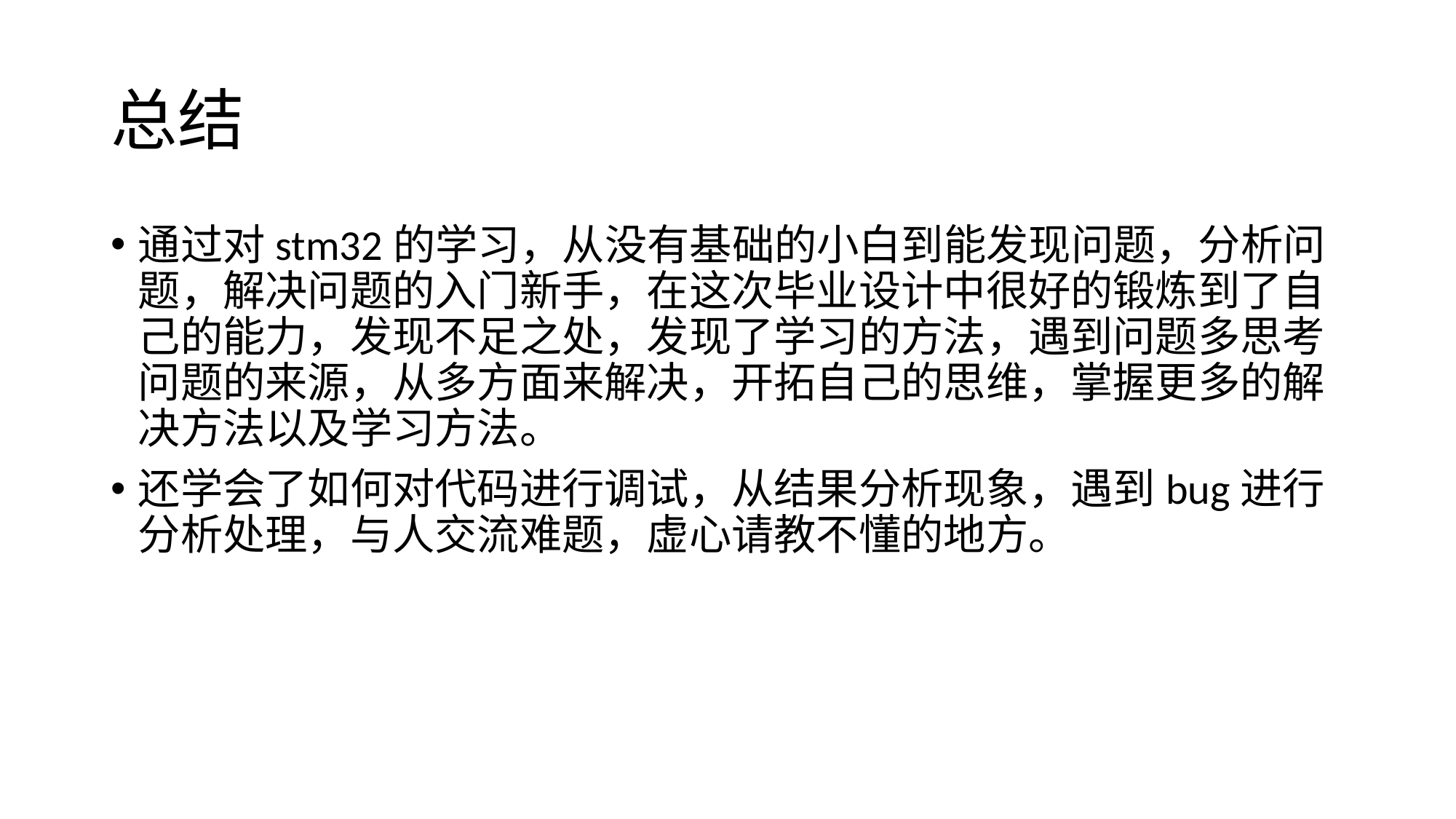

# 总结
通过对stm32的学习，从没有基础的小白到能发现问题，分析问题，解决问题的入门新手，在这次毕业设计中很好的锻炼到了自己的能力，发现不足之处，发现了学习的方法，遇到问题多思考问题的来源，从多方面来解决，开拓自己的思维，掌握更多的解决方法以及学习方法。
还学会了如何对代码进行调试，从结果分析现象，遇到bug进行分析处理，与人交流难题，虚心请教不懂的地方。